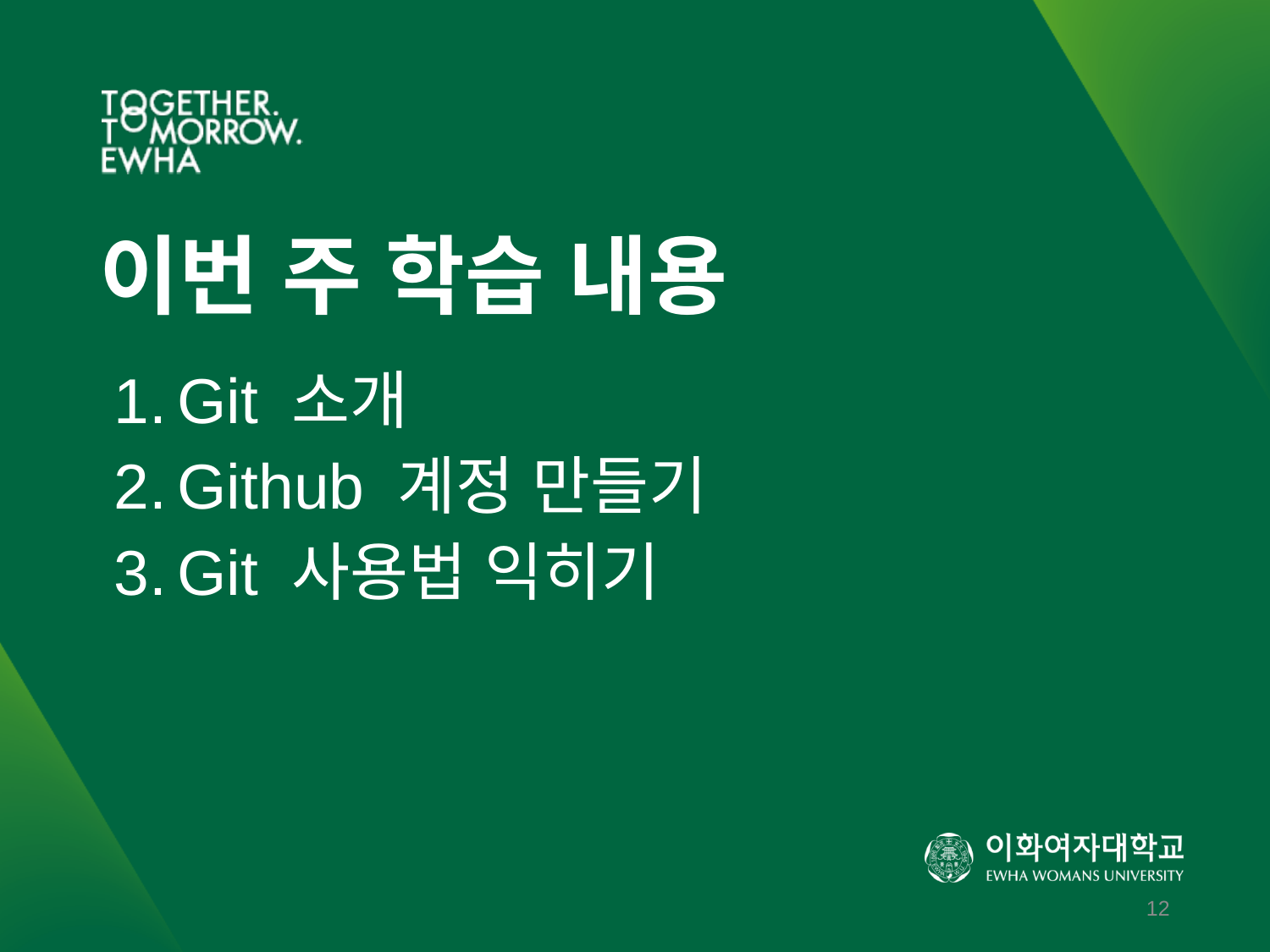

# 이번 주 학습 내용
Git 소개
Github 계정 만들기
Git 사용법 익히기

12